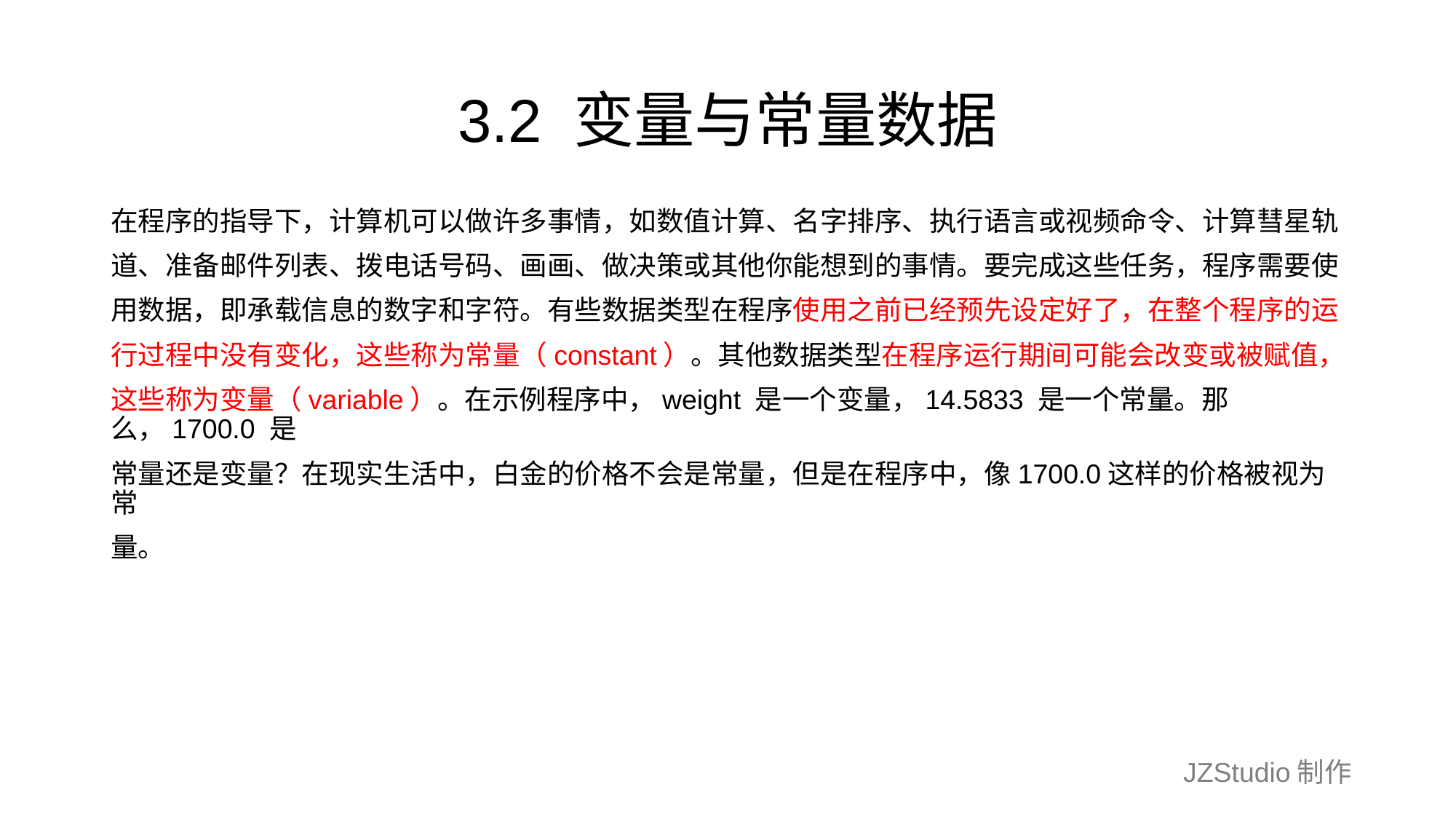

# 3.2 变量与常量数据
在程序的指导下，计算机可以做许多事情，如数值计算、名字排序、执行语言或视频命令、计算彗星轨
道、准备邮件列表、拨电话号码、画画、做决策或其他你能想到的事情。要完成这些任务，程序需要使
用数据，即承载信息的数字和字符。有些数据类型在程序使用之前已经预先设定好了，在整个程序的运
行过程中没有变化，这些称为常量（constant）。其他数据类型在程序运行期间可能会改变或被赋值，
这些称为变量（variable）。在示例程序中，weight 是一个变量，14.5833 是一个常量。那么，1700.0 是
常量还是变量？在现实生活中，白金的价格不会是常量，但是在程序中，像1700.0这样的价格被视为常
量。